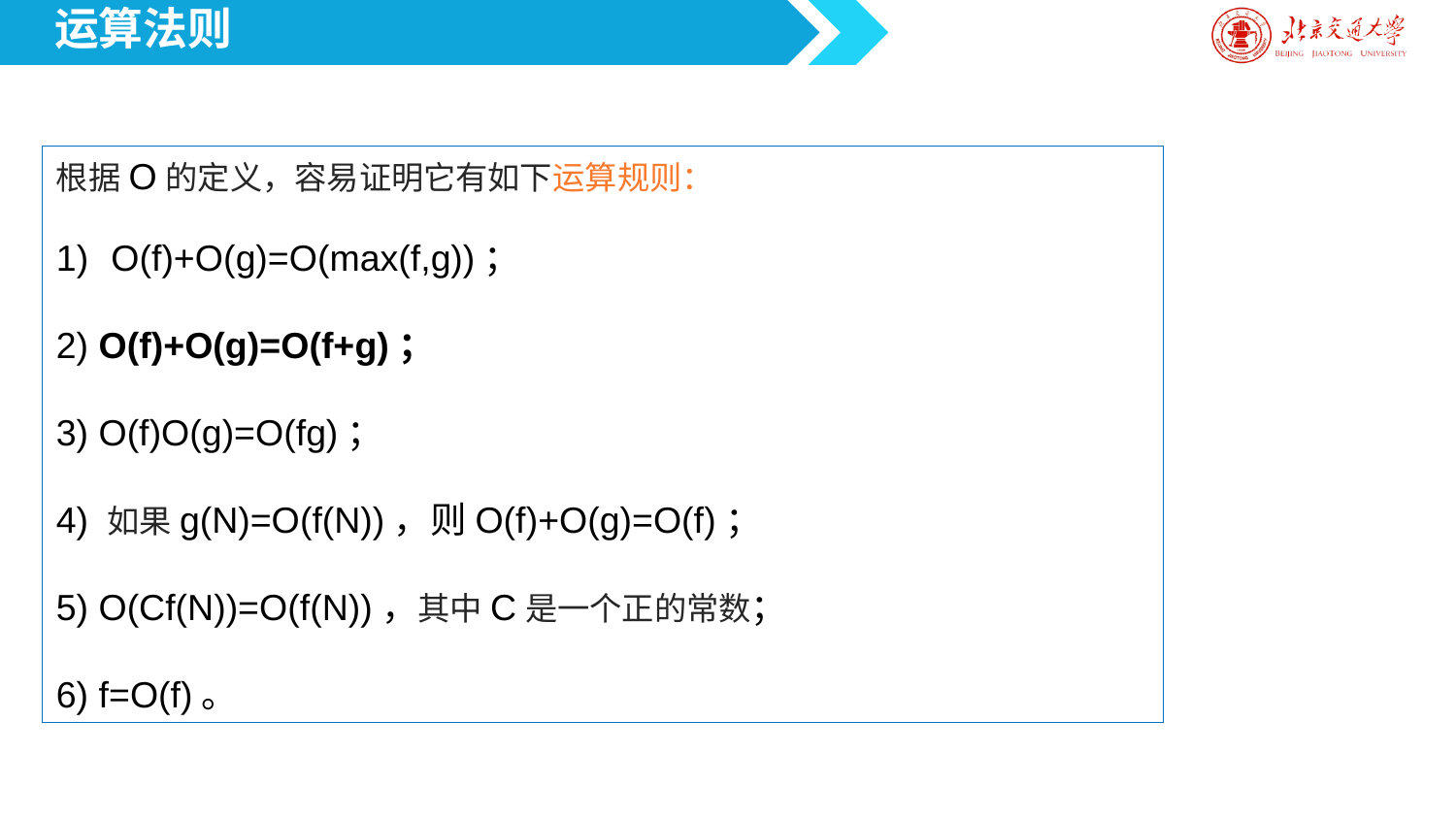

运算法则
根据O的定义，容易证明它有如下运算规则：

O(f)+O(g)=O(max(f,g))；

2) O(f)+O(g)=O(f+g)；

3) O(f)O(g)=O(fg)；

4) 如果g(N)=O(f(N))，则O(f)+O(g)=O(f)；

5) O(Cf(N))=O(f(N))，其中C是一个正的常数；

6) f=O(f)。